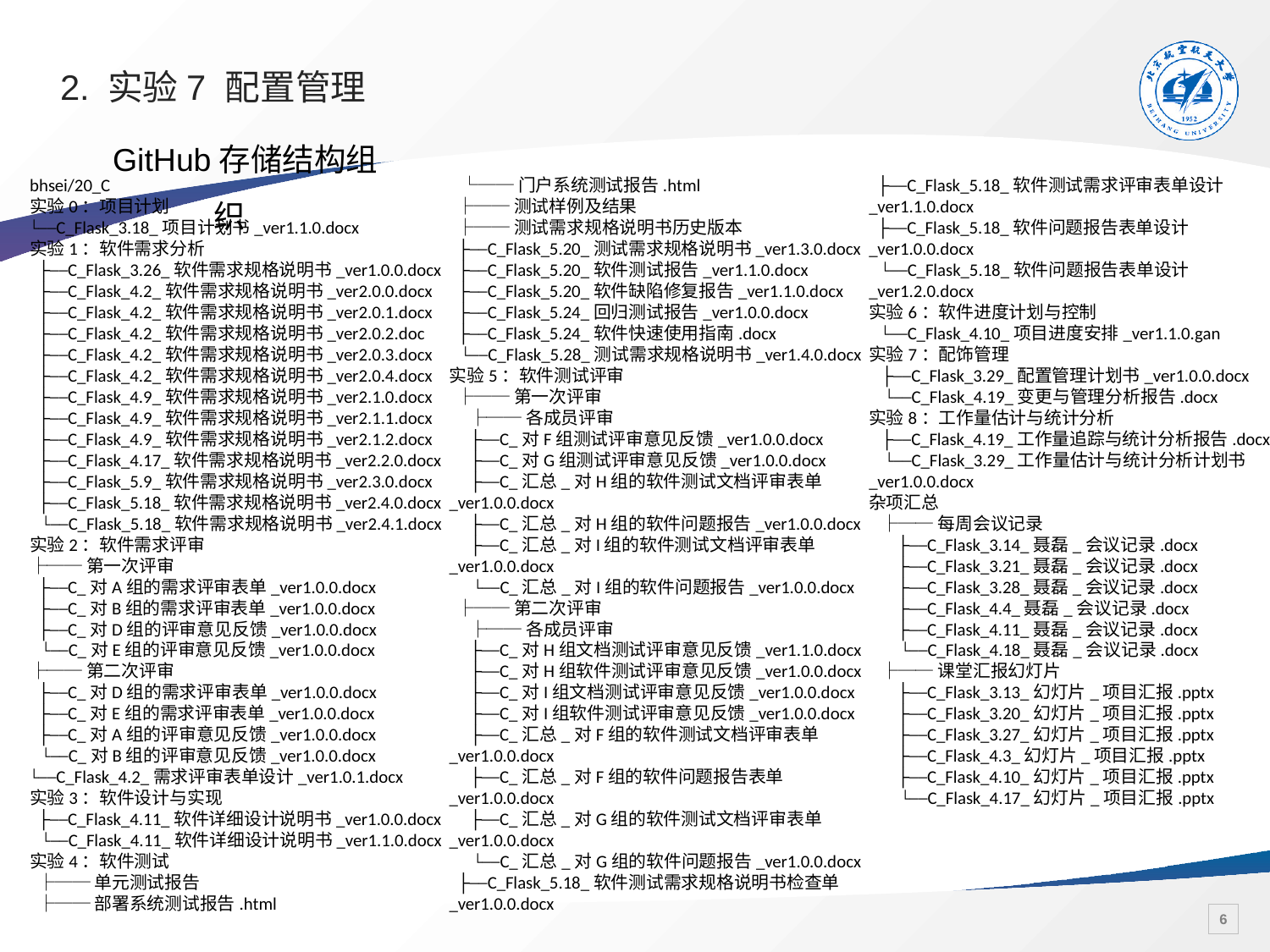

# 2. 实验7 配置管理
GitHub存储结构组织
bhsei/20_C
实验0：项目计划
└──C_Flask_3.18_项目计划书_ver1.1.0.docx
实验1：软件需求分析
  ├──C_Flask_3.26_软件需求规格说明书_ver1.0.0.docx
  ├──C_Flask_4.2_软件需求规格说明书_ver2.0.0.docx
  ├──C_Flask_4.2_软件需求规格说明书_ver2.0.1.docx
  ├──C_Flask_4.2_软件需求规格说明书_ver2.0.2.doc
  ├──C_Flask_4.2_软件需求规格说明书_ver2.0.3.docx
  ├──C_Flask_4.2_软件需求规格说明书_ver2.0.4.docx
  ├──C_Flask_4.9_软件需求规格说明书_ver2.1.0.docx
  ├──C_Flask_4.9_软件需求规格说明书_ver2.1.1.docx
  ├──C_Flask_4.9_软件需求规格说明书_ver2.1.2.docx
  ├──C_Flask_4.17_软件需求规格说明书_ver2.2.0.docx
  ├──C_Flask_5.9_软件需求规格说明书_ver2.3.0.docx
  ├──C_Flask_5.18_软件需求规格说明书_ver2.4.0.docx
   └──C_Flask_5.18_软件需求规格说明书_ver2.4.1.docx
实验2：软件需求评审
├──第一次评审
  ├──C_对A组的需求评审表单_ver1.0.0.docx
  ├──C_对B组的需求评审表单_ver1.0.0.docx
  ├──C_对D组的评审意见反馈_ver1.0.0.docx
   └──C_对E组的评审意见反馈_ver1.0.0.docx
├──第二次评审
  ├──C_对D组的需求评审表单_ver1.0.0.docx
  ├──C_对E组的需求评审表单_ver1.0.0.docx
  ├──C_对A组的评审意见反馈_ver1.0.0.docx
   └──C_对B组的评审意见反馈_ver1.0.0.docx
└──C_Flask_4.2_需求评审表单设计_ver1.0.1.docx
实验3：软件设计与实现
  ├──C_Flask_4.11_软件详细设计说明书_ver1.0.0.docx
   └──C_Flask_4.11_软件详细设计说明书_ver1.1.0.docx
实验4：软件测试
  ├──单元测试报告
  ├──部署系统测试报告.html
   └──门户系统测试报告.html
  ├──测试样例及结果
  ├──测试需求规格说明书历史版本
  ├──C_Flask_5.20_测试需求规格说明书_ver1.3.0.docx
  ├──C_Flask_5.20_软件测试报告_ver1.1.0.docx
  ├──C_Flask_5.20_软件缺陷修复报告_ver1.1.0.docx
  ├──C_Flask_5.24_回归测试报告_ver1.0.0.docx
  ├──C_Flask_5.24_软件快速使用指南.docx
   └──C_Flask_5.28_测试需求规格说明书_ver1.4.0.docx
实验5：软件测试评审
  ├──第一次评审
     ├──各成员评审
     ├──C_对F组测试评审意见反馈_ver1.0.0.docx
     ├──C_对G组测试评审意见反馈_ver1.0.0.docx
     ├──C_汇总_对H组的软件测试文档评审表单_ver1.0.0.docx
     ├──C_汇总_对H组的软件问题报告_ver1.0.0.docx
     ├──C_汇总_对I组的软件测试文档评审表单_ver1.0.0.docx
      └──C_汇总_对I组的软件问题报告_ver1.0.0.docx
  ├──第二次评审
     ├──各成员评审
     ├──C_对H组文档测试评审意见反馈_ver1.1.0.docx
     ├──C_对H组软件测试评审意见反馈_ver1.0.0.docx
     ├──C_对I组文档测试评审意见反馈_ver1.0.0.docx
     ├──C_对I组软件测试评审意见反馈_ver1.0.0.docx
     ├──C_汇总_对F组的软件测试文档评审表单_ver1.0.0.docx
     ├──C_汇总_对F组的软件问题报告表单_ver1.0.0.docx
     ├──C_汇总_对G组的软件测试文档评审表单_ver1.0.0.docx
      └──C_汇总_对G组的软件问题报告_ver1.0.0.docx
  ├──C_Flask_5.18_软件测试需求规格说明书检查单_ver1.0.0.docx
  ├──C_Flask_5.18_软件测试需求评审表单设计_ver1.1.0.docx
  ├──C_Flask_5.18_软件问题报告表单设计_ver1.0.0.docx
   └──C_Flask_5.18_软件问题报告表单设计_ver1.2.0.docx
实验6：软件进度计划与控制
   └──C_Flask_4.10_项目进度安排_ver1.1.0.gan
实验7：配饰管理
   ├──C_Flask_3.29_配置管理计划书_ver1.0.0.docx
    └──C_Flask_4.19_变更与管理分析报告.docx
实验8：工作量估计与统计分析
   ├──C_Flask_4.19_工作量追踪与统计分析报告.docx
    └──C_Flask_3.29_工作量估计与统计分析计划书_ver1.0.0.docx
杂项汇总
   ├──每周会议记录
       ├──C_Flask_3.14_聂磊_会议记录.docx
       ├──C_Flask_3.21_聂磊_会议记录.docx
       ├──C_Flask_3.28_聂磊_会议记录.docx
       ├──C_Flask_4.4_聂磊_会议记录.docx
       ├──C_Flask_4.11_聂磊_会议记录.docx
        └──C_Flask_4.18_聂磊_会议记录.docx
   ├──课堂汇报幻灯片
       ├──C_Flask_3.13_幻灯片_项目汇报.pptx
       ├──C_Flask_3.20_幻灯片_项目汇报.pptx
       ├──C_Flask_3.27_幻灯片_项目汇报.pptx
       ├──C_Flask_4.3_幻灯片_项目汇报.pptx
       ├──C_Flask_4.10_幻灯片_项目汇报.pptx
        └──C_Flask_4.17_幻灯片_项目汇报.pptx